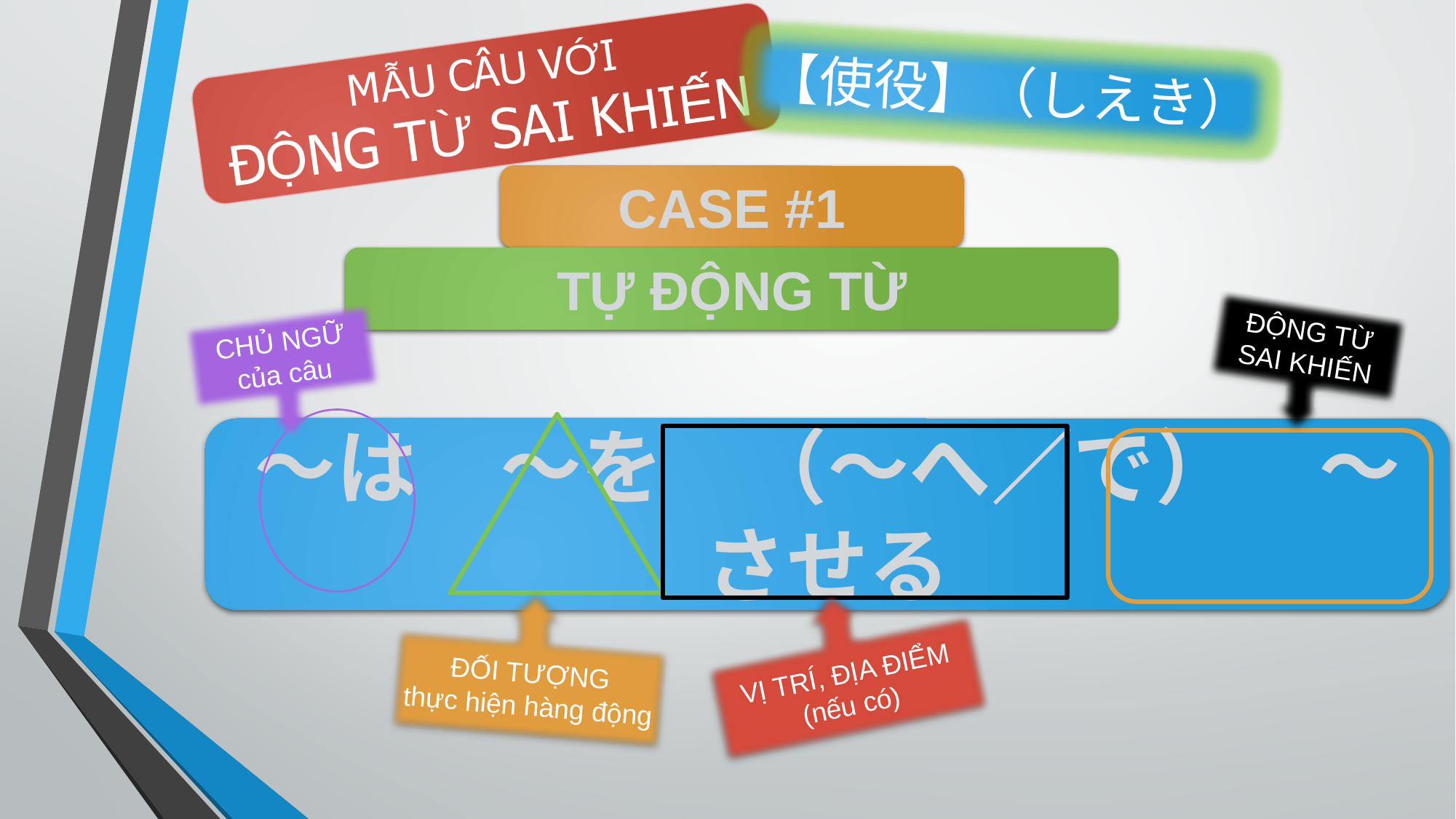

MẪU CÂU VỚI
ĐỘNG TỪ SAI KHIẾN
【使役】（しえき）
CASE #1
TỰ ĐỘNG TỪ
ĐỘNG TỪ
SAI KHIẾN
CHỦ NGỮ
của câu

～は　～を　（～へ／で）　～させる

ĐỐI TƯỢNG
thực hiện hàng động
VỊ TRÍ, ĐỊA ĐIỂM
(nếu có)